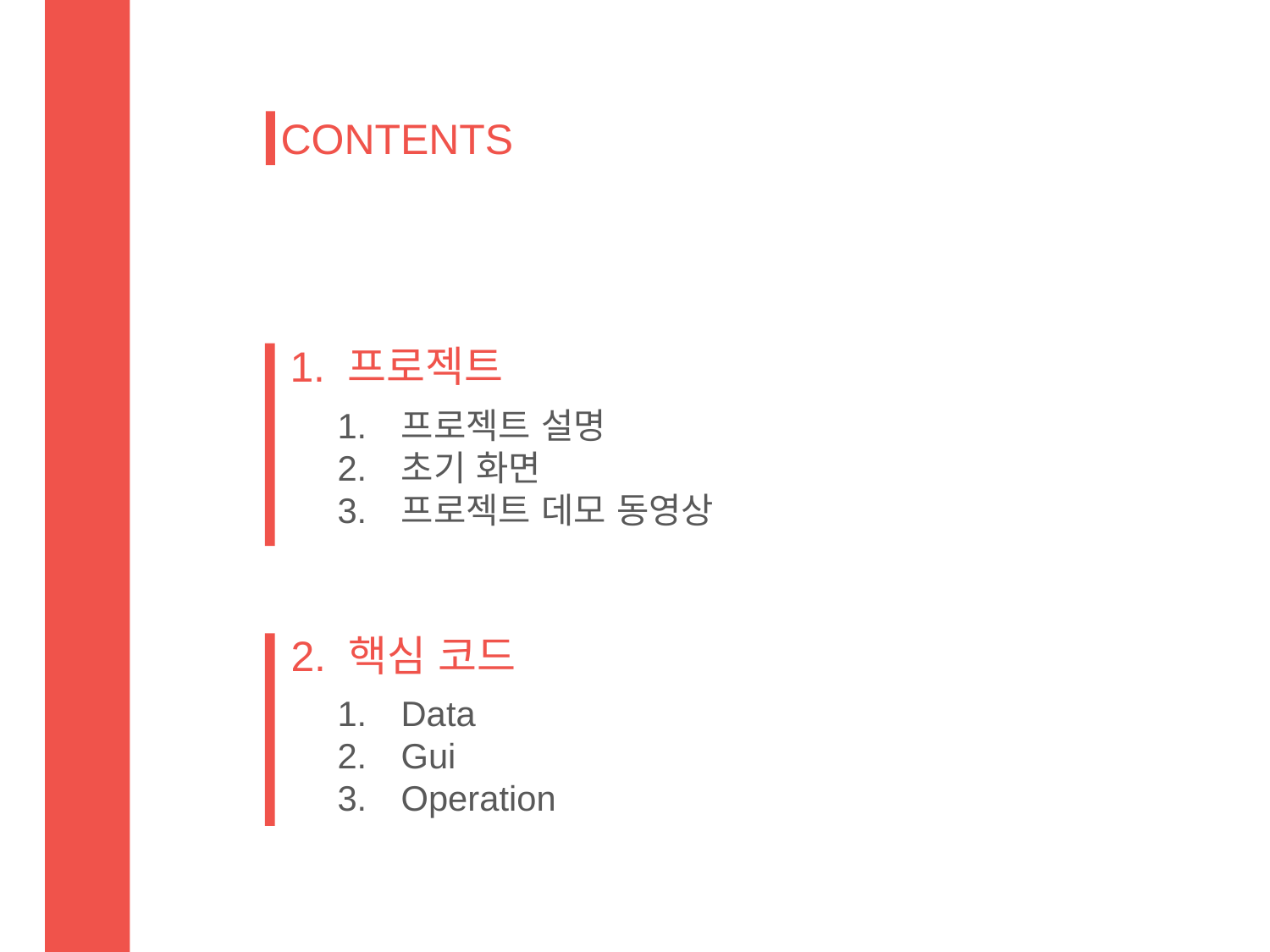

CONTENTS

1. 프로젝트

프로젝트 설명
초기 화면
프로젝트 데모 동영상
2. 핵심 코드

Data
Gui
Operation